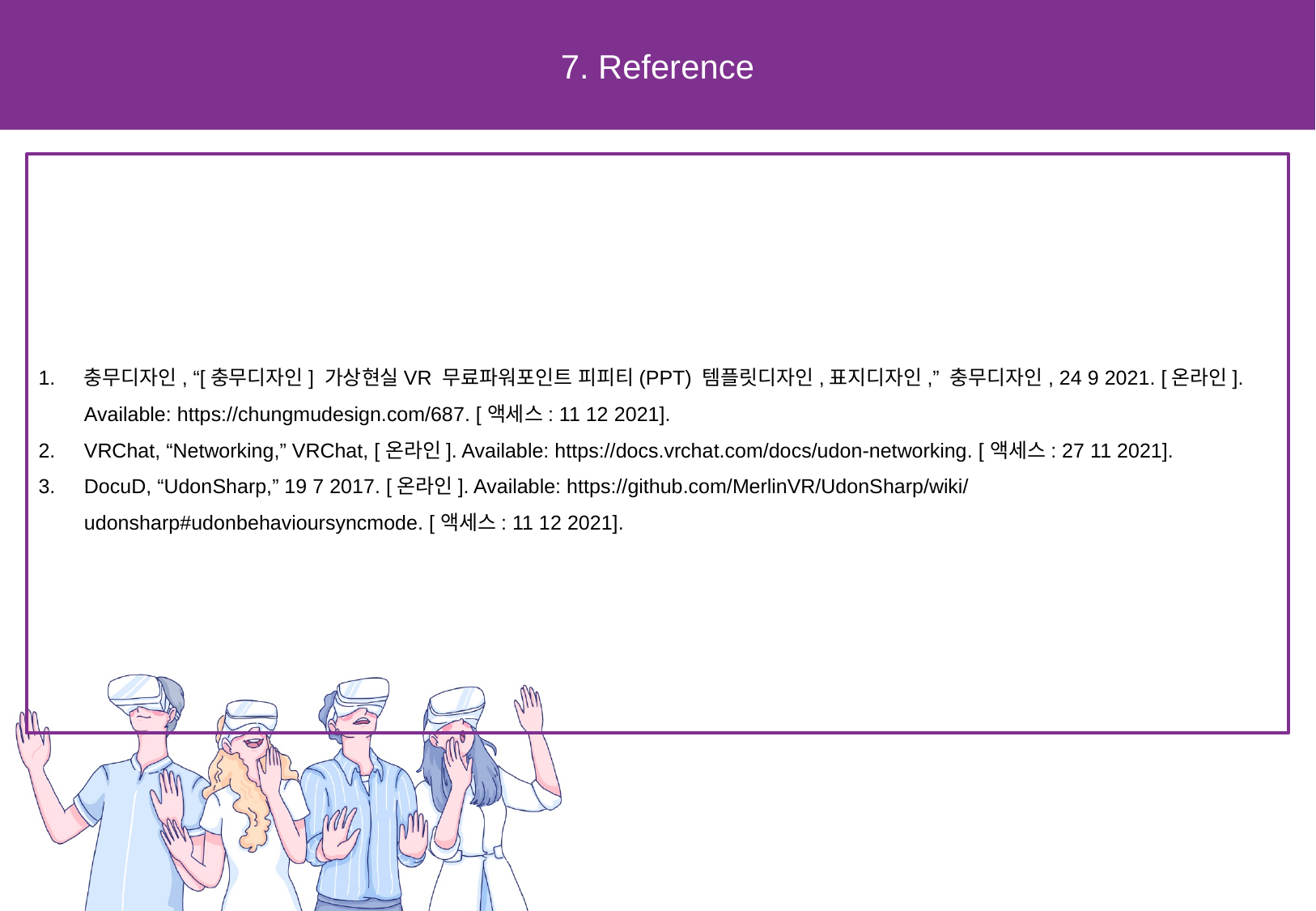

7. Reference
충무디자인, “[충무디자인] 가상현실VR 무료파워포인트 피피티(PPT) 템플릿디자인,표지디자인,” 충무디자인, 24 9 2021. [온라인]. Available: https://chungmudesign.com/687. [액세스: 11 12 2021].
VRChat, “Networking,” VRChat, [온라인]. Available: https://docs.vrchat.com/docs/udon-networking. [액세스: 27 11 2021].
DocuD, “UdonSharp,” 19 7 2017. [온라인]. Available: https://github.com/MerlinVR/UdonSharp/wiki/udonsharp#udonbehavioursyncmode. [액세스: 11 12 2021].